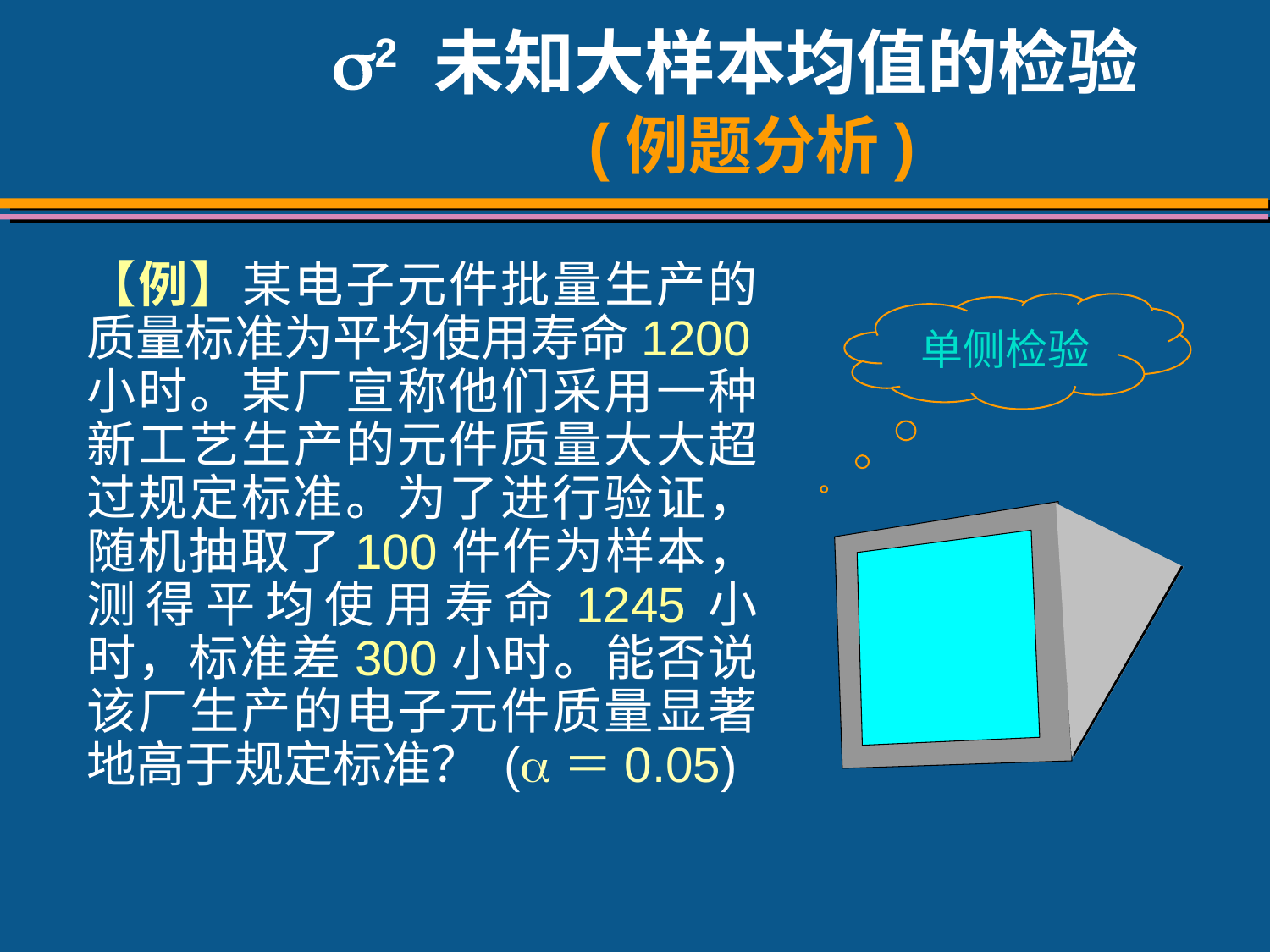

# σ2 未知大样本均值的检验 (例题分析)
【例】某电子元件批量生产的质量标准为平均使用寿命1200小时。某厂宣称他们采用一种新工艺生产的元件质量大大超过规定标准。为了进行验证，随机抽取了100件作为样本，测得平均使用寿命1245小时，标准差300小时。能否说该厂生产的电子元件质量显著地高于规定标准？ (α＝0.05)
单侧检验